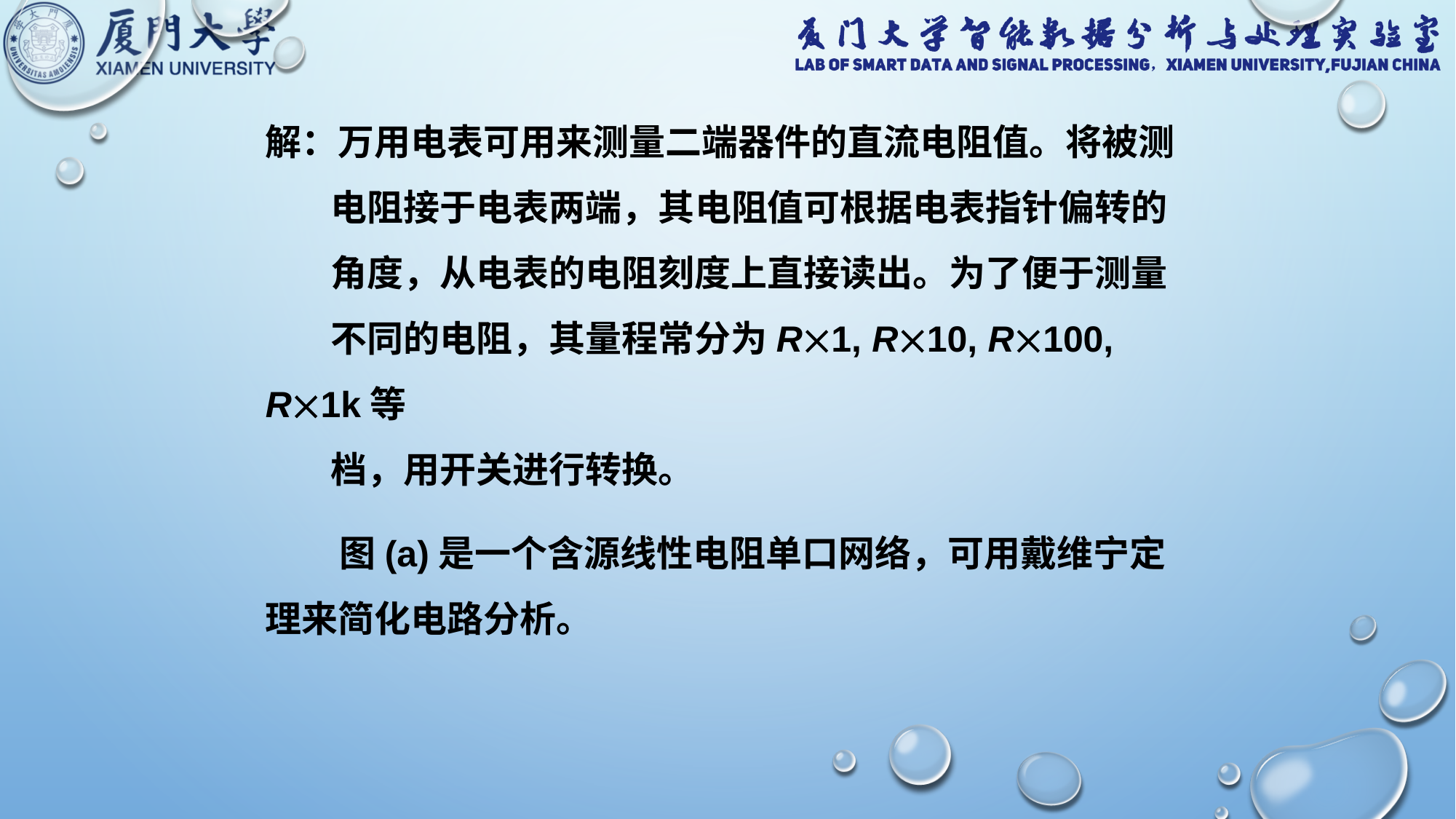

解：万用电表可用来测量二端器件的直流电阻值。将被测
        电阻接于电表两端，其电阻值可根据电表指针偏转的
        角度，从电表的电阻刻度上直接读出。为了便于测量
        不同的电阻，其量程常分为R×1, R×10, R×100, R×1k等
        档，用开关进行转换。
        图(a)是一个含源线性电阻单口网络，可用戴维宁定理来简化电路分析。